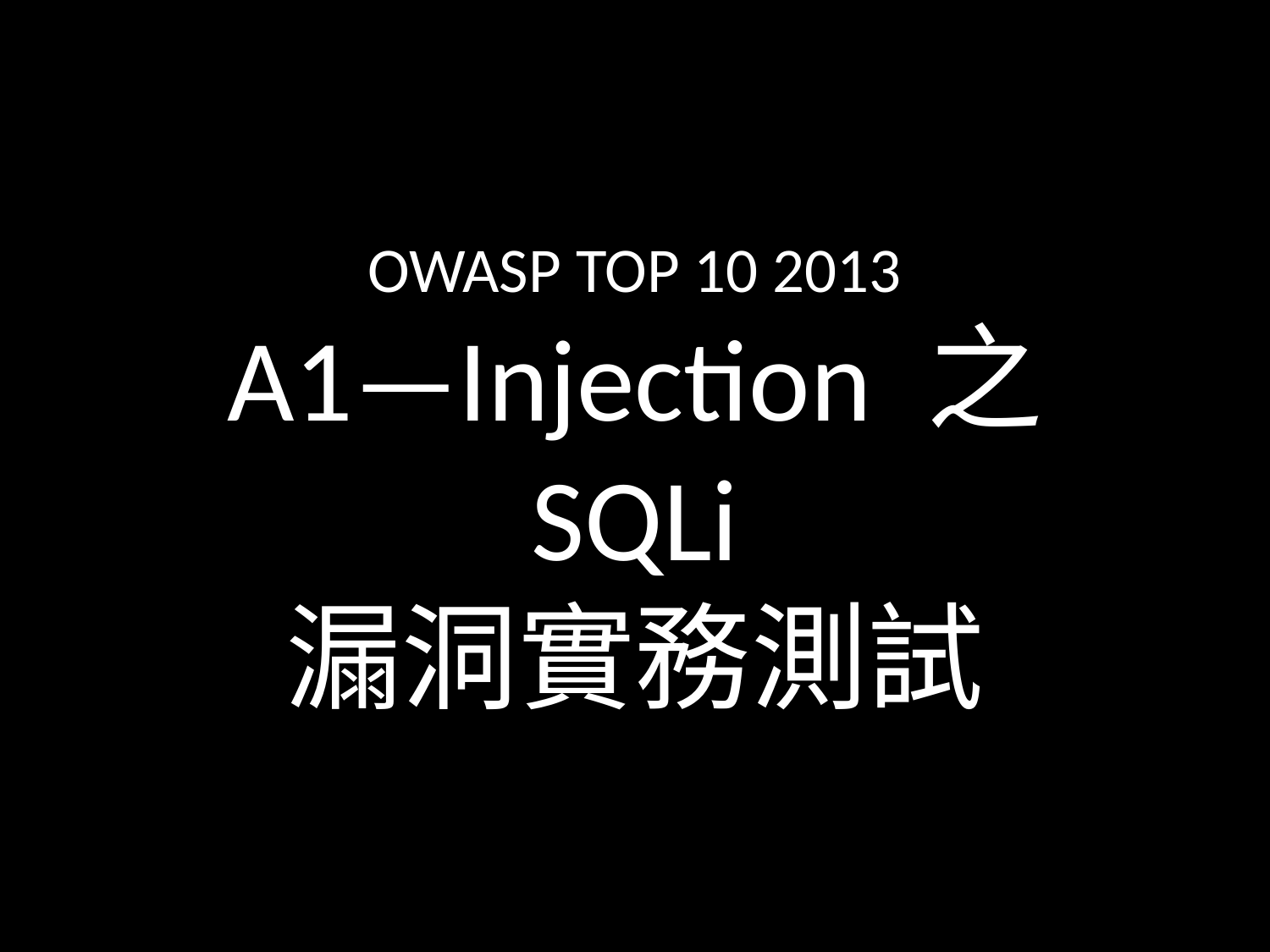

OWASP TOP 10 2013
A1—Injection 之
SQLi
漏洞實務測試
#